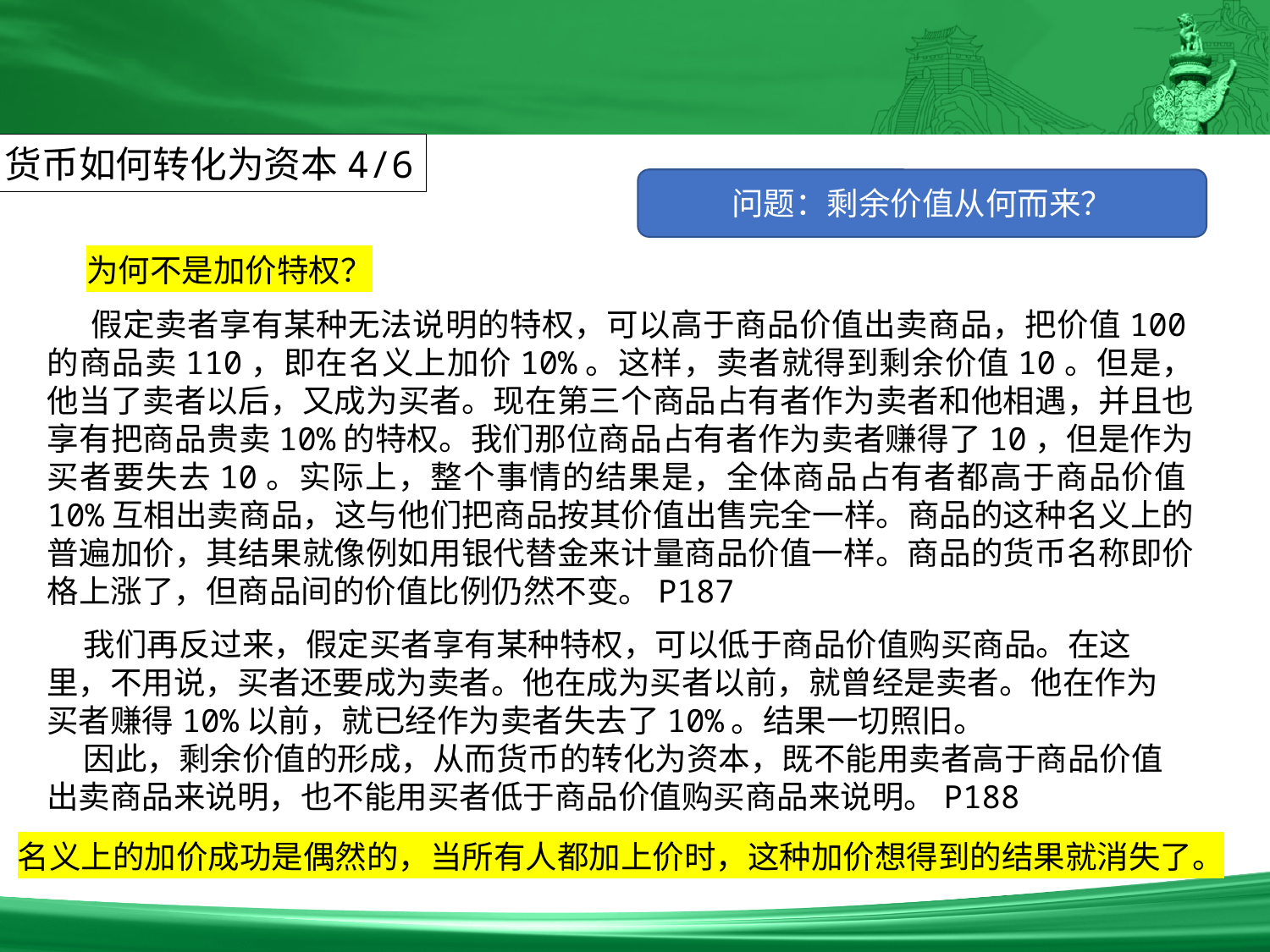

货币如何转化为资本4/6
问题：剩余价值从何而来？
为何不是加价特权？
 假定卖者享有某种无法说明的特权，可以高于商品价值出卖商品，把价值100的商品卖110，即在名义上加价10%。这样，卖者就得到剩余价值10。但是，他当了卖者以后，又成为买者。现在第三个商品占有者作为卖者和他相遇，并且也享有把商品贵卖10%的特权。我们那位商品占有者作为卖者赚得了10，但是作为买者要失去10。实际上，整个事情的结果是，全体商品占有者都高于商品价值10%互相出卖商品，这与他们把商品按其价值出售完全一样。商品的这种名义上的普遍加价，其结果就像例如用银代替金来计量商品价值一样。商品的货币名称即价格上涨了，但商品间的价值比例仍然不变。P187
    我们再反过来，假定买者享有某种特权，可以低于商品价值购买商品。在这里，不用说，买者还要成为卖者。他在成为买者以前，就曾经是卖者。他在作为买者赚得10%以前，就已经作为卖者失去了10%。结果一切照旧。
    因此，剩余价值的形成，从而货币的转化为资本，既不能用卖者高于商品价值出卖商品来说明，也不能用买者低于商品价值购买商品来说明。P188

名义上的加价成功是偶然的，当所有人都加上价时，这种加价想得到的结果就消失了。